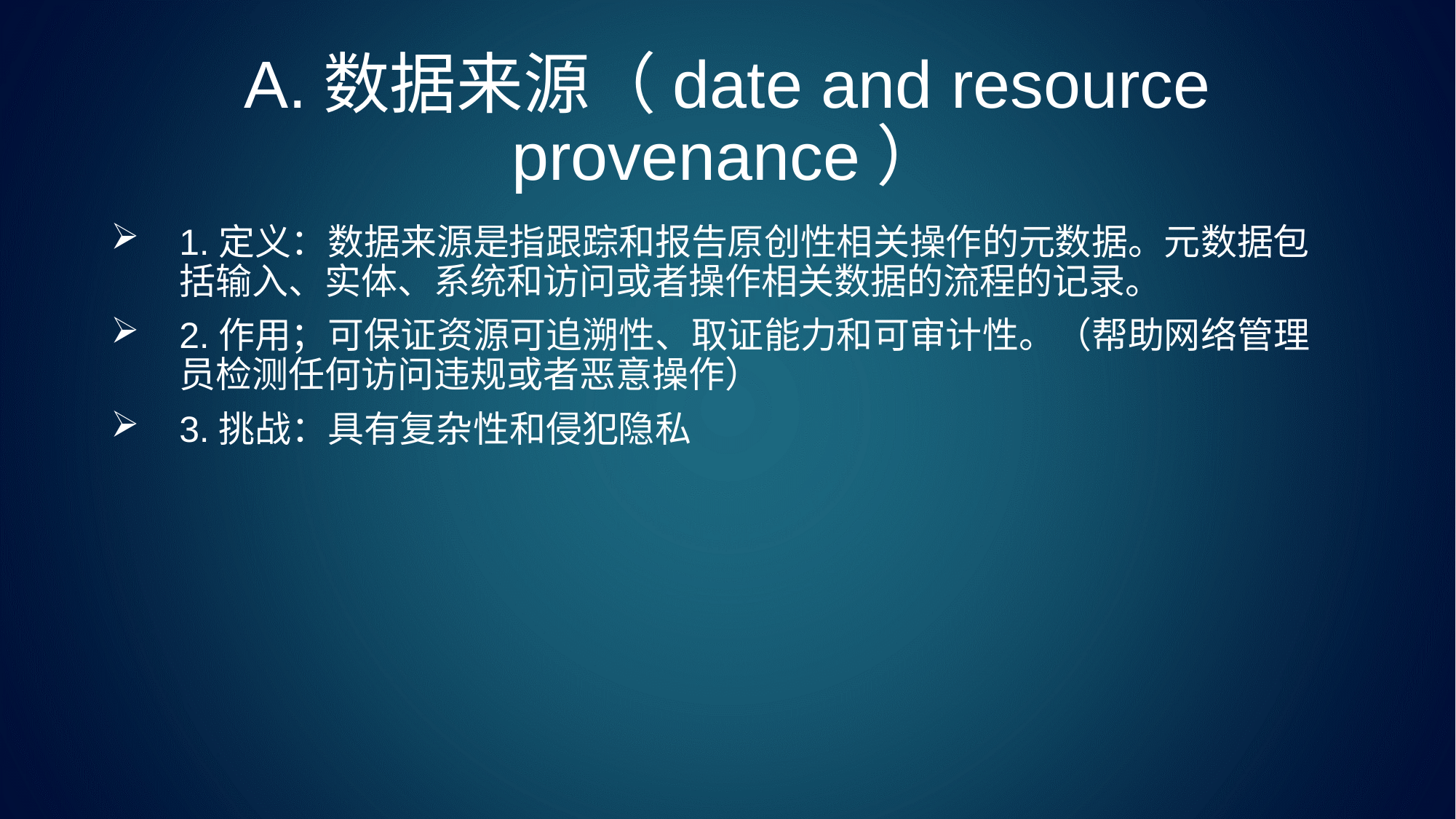

# A.数据来源（date and resource provenance）
1.定义：数据来源是指跟踪和报告原创性相关操作的元数据。元数据包括输入、实体、系统和访问或者操作相关数据的流程的记录。
2.作用；可保证资源可追溯性、取证能力和可审计性。（帮助网络管理员检测任何访问违规或者恶意操作）
3.挑战：具有复杂性和侵犯隐私